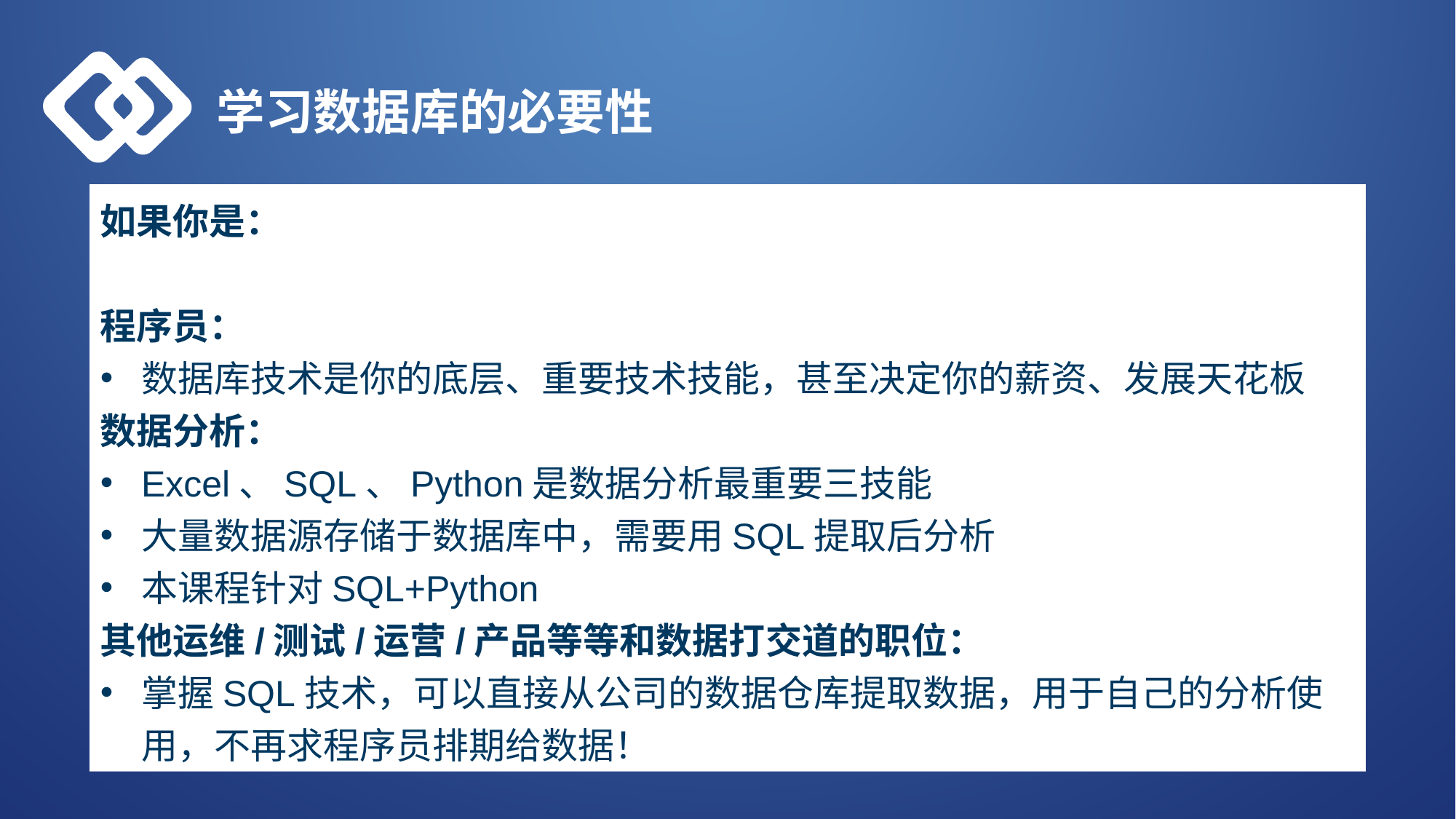

学习数据库的必要性

如果你是：

程序员：
数据库技术是你的底层、重要技术技能，甚至决定你的薪资、发展天花板
数据分析：
Excel、SQL、Python是数据分析最重要三技能
大量数据源存储于数据库中，需要用SQL提取后分析
本课程针对SQL+Python
其他运维/测试/运营/产品等等和数据打交道的职位：
掌握SQL技术，可以直接从公司的数据仓库提取数据，用于自己的分析使用，不再求程序员排期给数据！